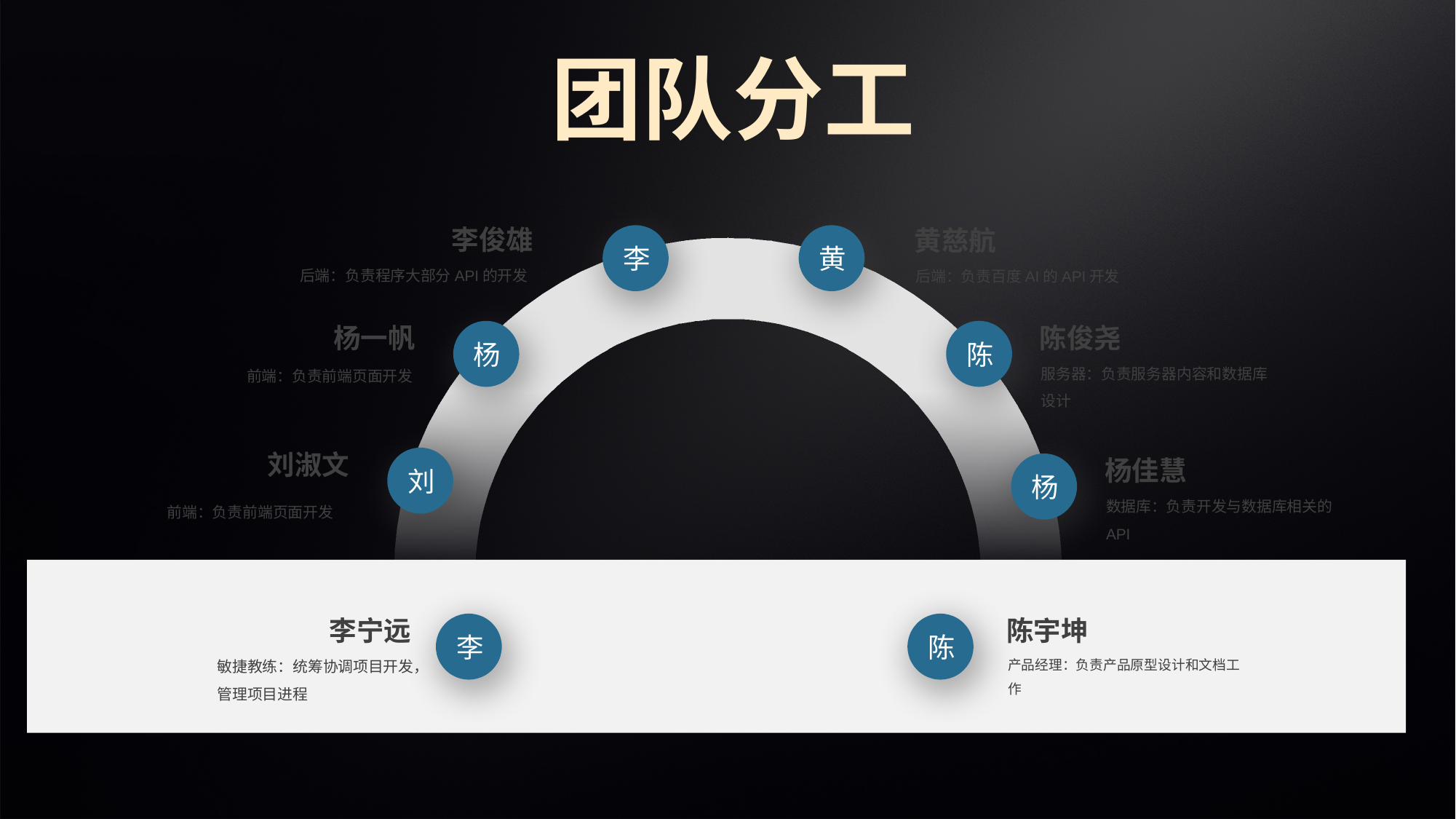

团队分工
李俊雄
后端：负责程序大部分API的开发
李
黄慈航
后端：负责百度AI的API开发
黄

陈
陈俊尧
服务器：负责服务器内容和数据库设计
杨一帆
前端：负责前端页面开发
杨
刘淑文
前端：负责前端页面开发
刘
杨
杨佳慧
数据库：负责开发与数据库相关的API

李
李宁远
敏捷教练：统筹协调项目开发，
管理项目进程
陈
陈宇坤
产品经理：负责产品原型设计和文档工作